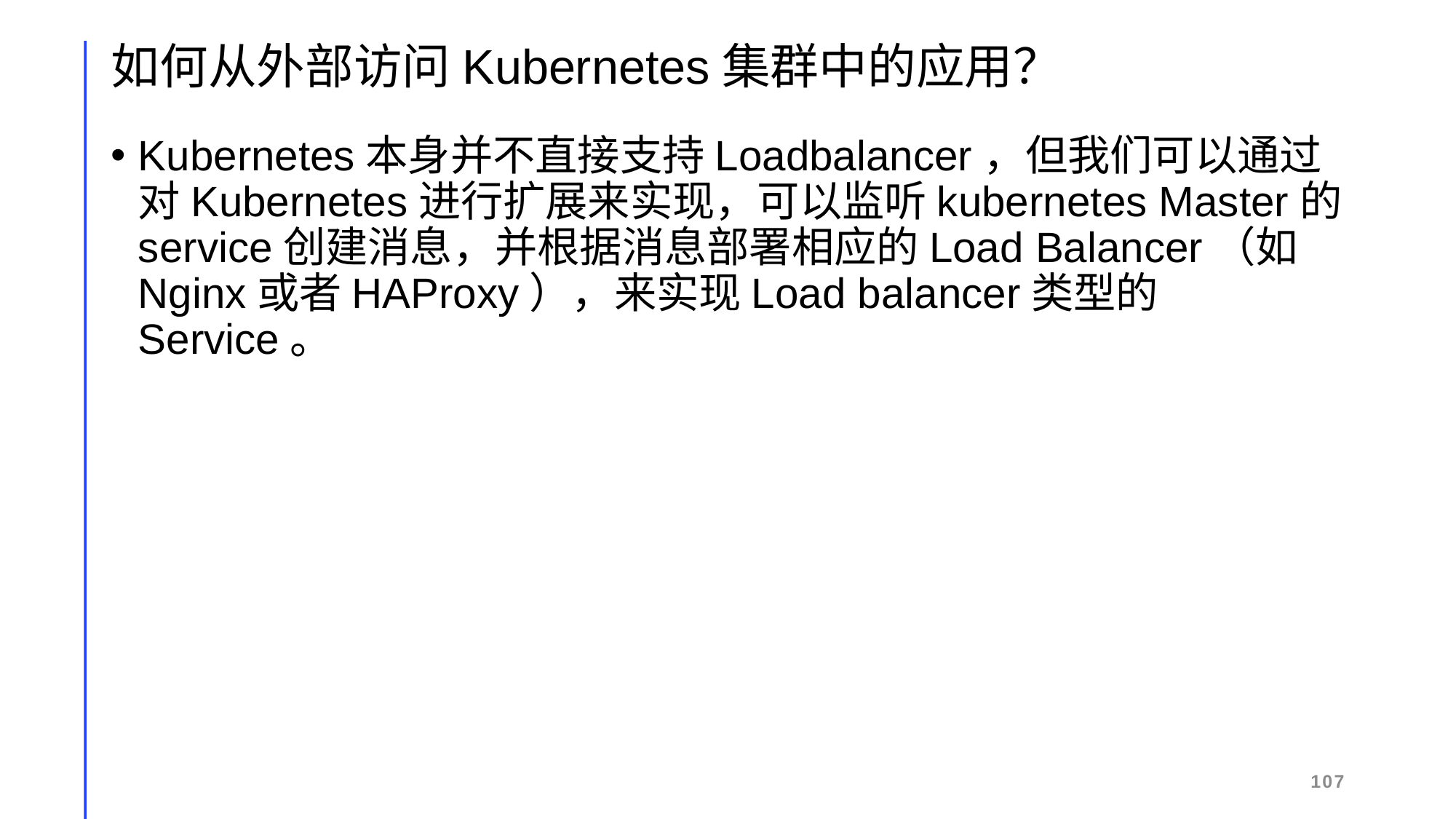

# 如何从外部访问Kubernetes集群中的应用？
Kubernetes本身并不直接支持Loadbalancer，但我们可以通过对Kubernetes进行扩展来实现，可以监听kubernetes Master的service创建消息，并根据消息部署相应的Load Balancer（如Nginx或者HAProxy），来实现Load balancer类型的Service。

107